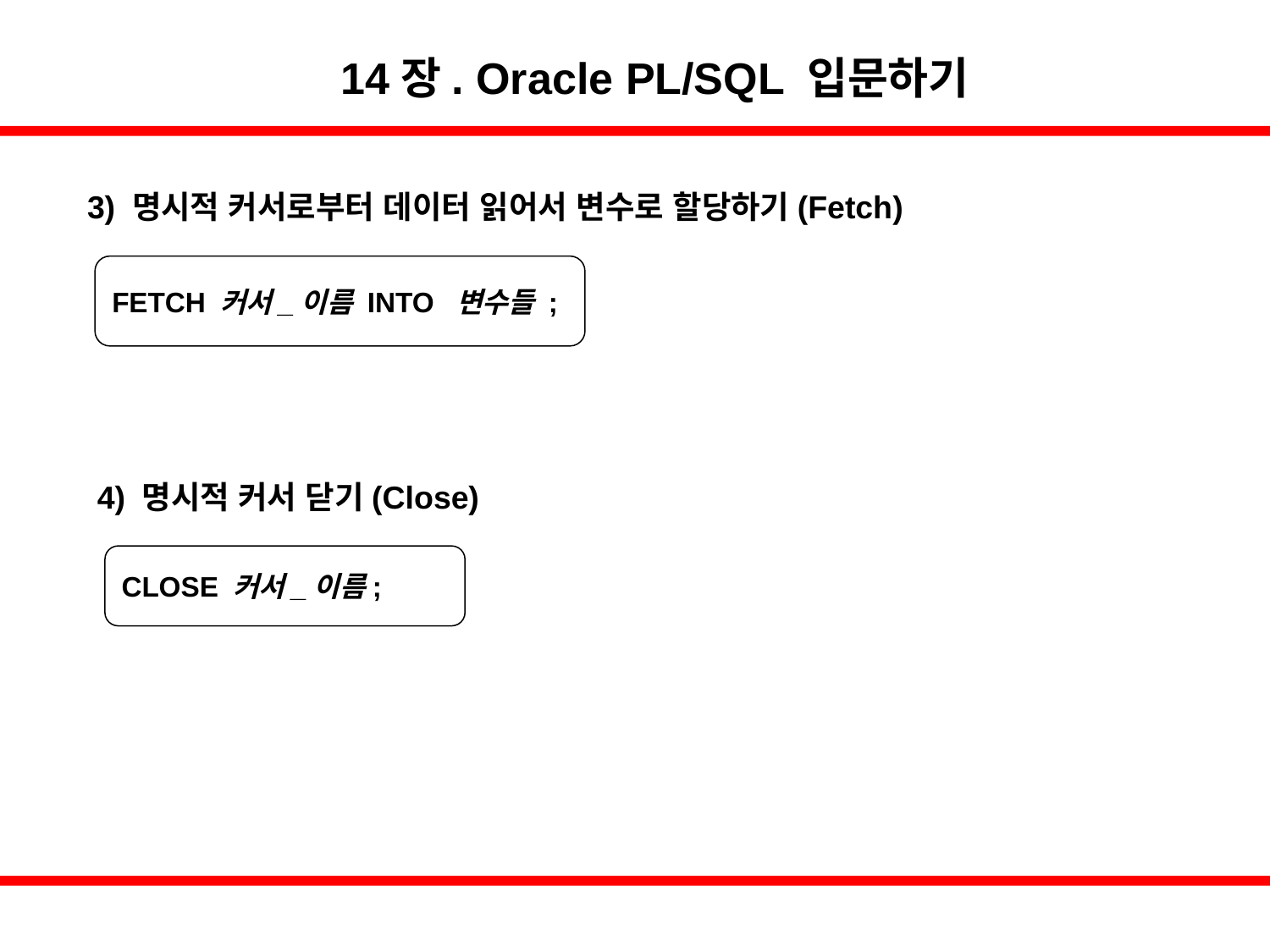

14장. Oracle PL/SQL 입문하기

3) 명시적 커서로부터 데이터 읽어서 변수로 할당하기(Fetch)
FETCH 커서_이름 INTO  변수들 ;
4) 명시적 커서 닫기(Close)
CLOSE 커서_이름;